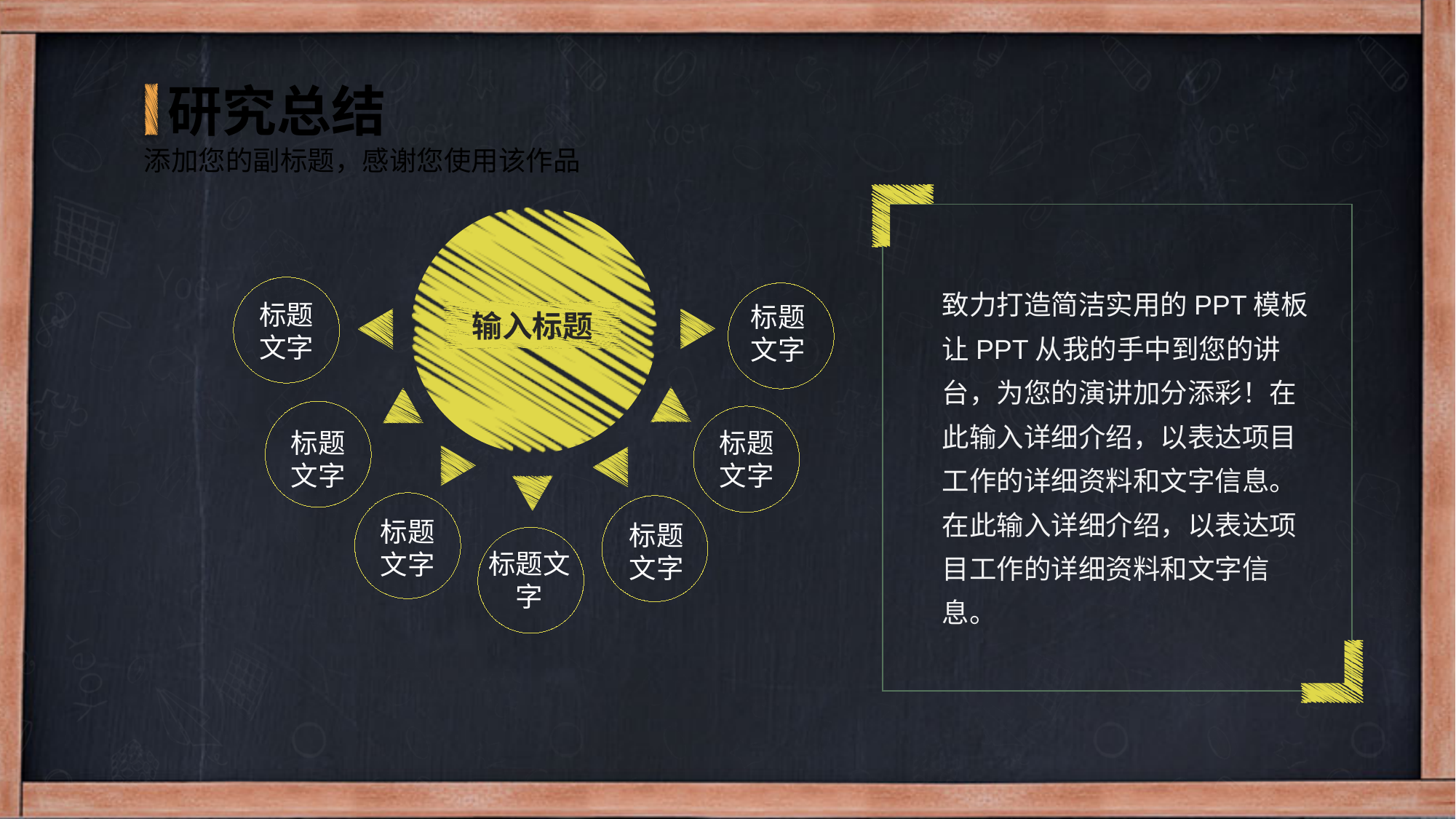

研究总结

添加您的副标题，感谢您使用该作品

输入标题
致力打造简洁实用的PPT模板让PPT从我的手中到您的讲台，为您的演讲加分添彩！在此输入详细介绍，以表达项目工作的详细资料和文字信息。在此输入详细介绍，以表达项目工作的详细资料和文字信息。

标题文字

标题文字

标题文字

标题
文字

标题文字

标题
文字

标题文字